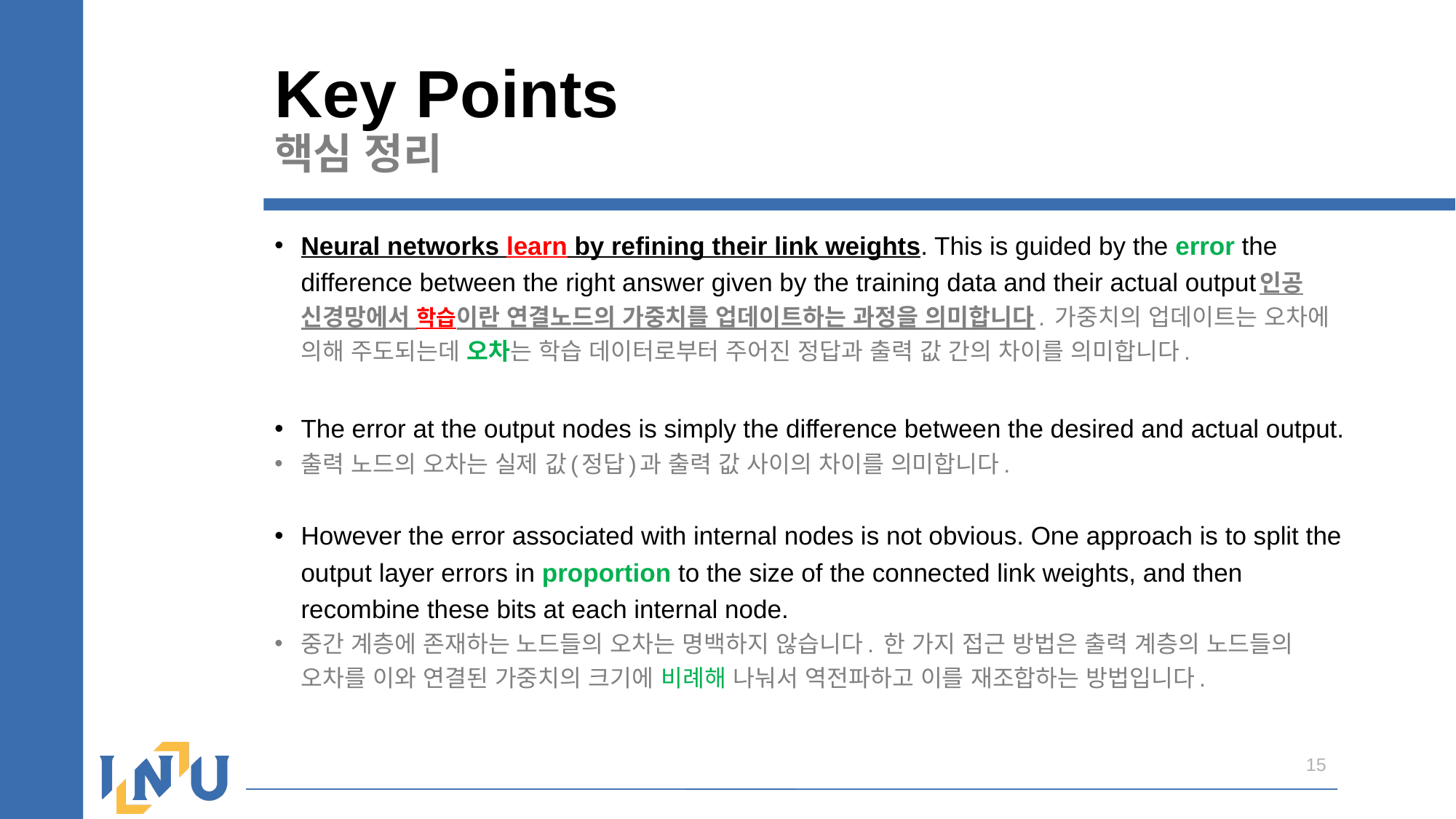

# Key Points 핵심 정리
Neural networks learn by refining their link weights. This is guided by the error the difference between the right answer given by the training data and their actual output인공 신경망에서 학습이란 연결노드의 가중치를 업데이트하는 과정을 의미합니다. 가중치의 업데이트는 오차에 의해 주도되는데 오차는 학습 데이터로부터 주어진 정답과 출력 값 간의 차이를 의미합니다.

The error at the output nodes is simply the difference between the desired and actual output.
출력 노드의 오차는 실제 값(정답)과 출력 값 사이의 차이를 의미합니다.

However the error associated with internal nodes is not obvious. One approach is to split the output layer errors in proportion to the size of the connected link weights, and then recombine these bits at each internal node.
중간 계층에 존재하는 노드들의 오차는 명백하지 않습니다. 한 가지 접근 방법은 출력 계층의 노드들의 오차를 이와 연결된 가중치의 크기에 비례해 나눠서 역전파하고 이를 재조합하는 방법입니다.
15